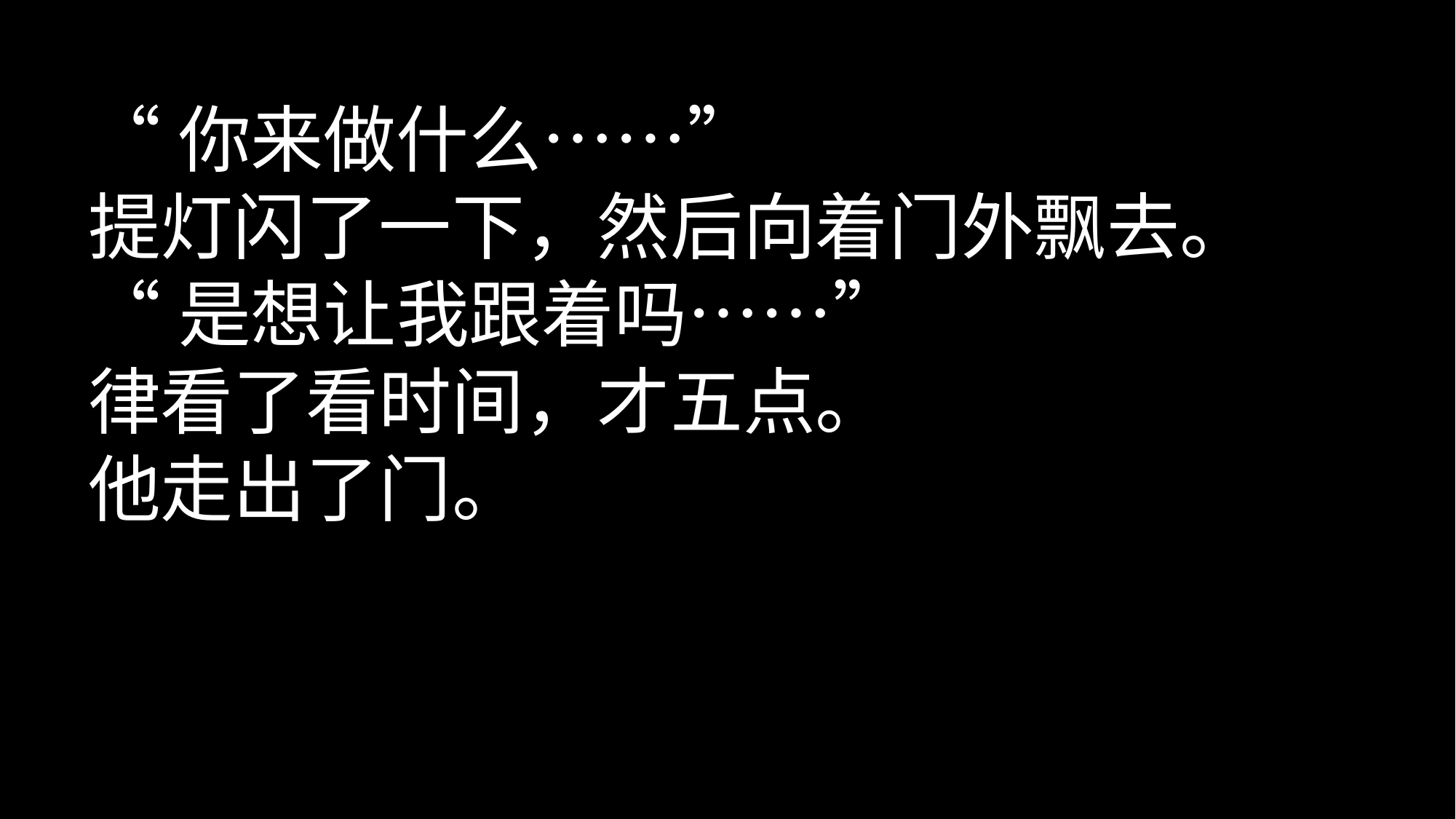

律今天没有睡着。
深呼吸。
他感到一点紧张。
如果时间到了还没……
可他也不知道怎么办。
谁又能掌控命运呢。
“你来做什么……”
提灯闪了一下，然后向着门外飘去。
“是想让我跟着吗……”
律看了看时间，才五点。
他走出了门。，